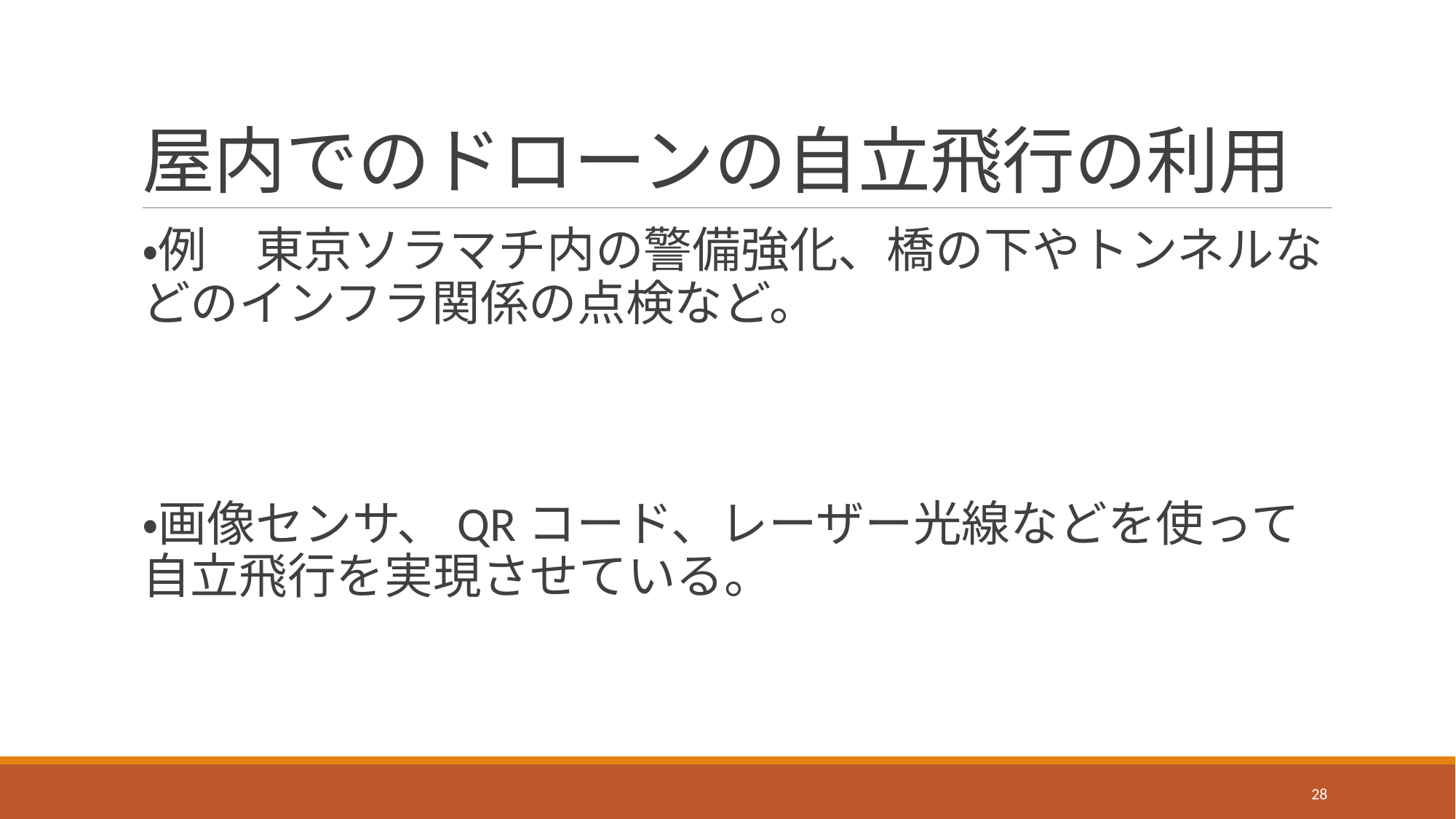

# 屋内でのドローンの自立飛行の利用
・例　東京ソラマチ内の警備強化、橋の下やトンネルなどのインフラ関係の点検など。

・画像センサ、QRコード、レーザー光線などを使って自立飛行を実現させている。
28